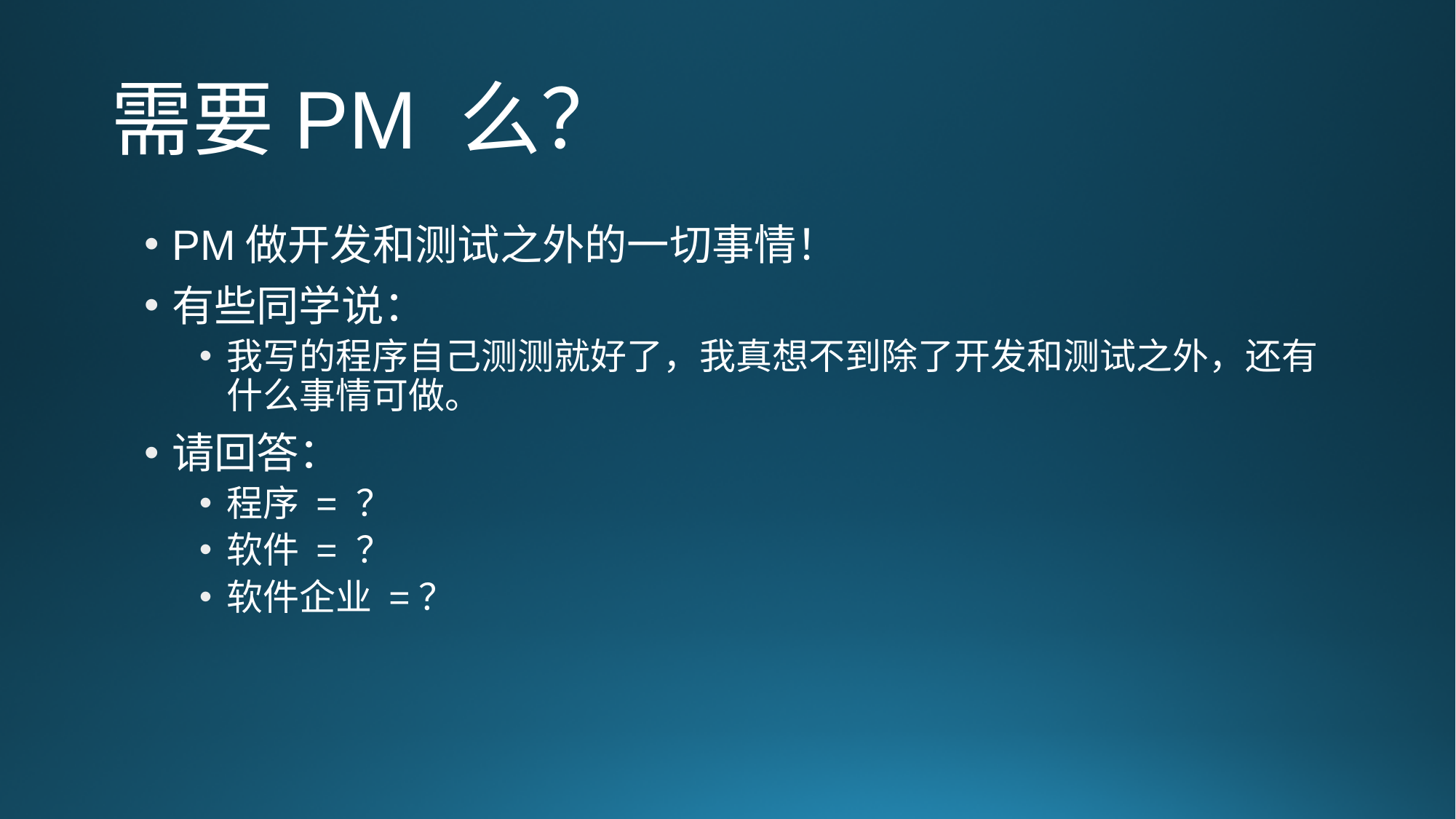

# 需要PM 么？
PM做开发和测试之外的一切事情！
有些同学说：
我写的程序自己测测就好了，我真想不到除了开发和测试之外，还有什么事情可做。
请回答：
程序 = ？
软件 = ？
软件企业 =？